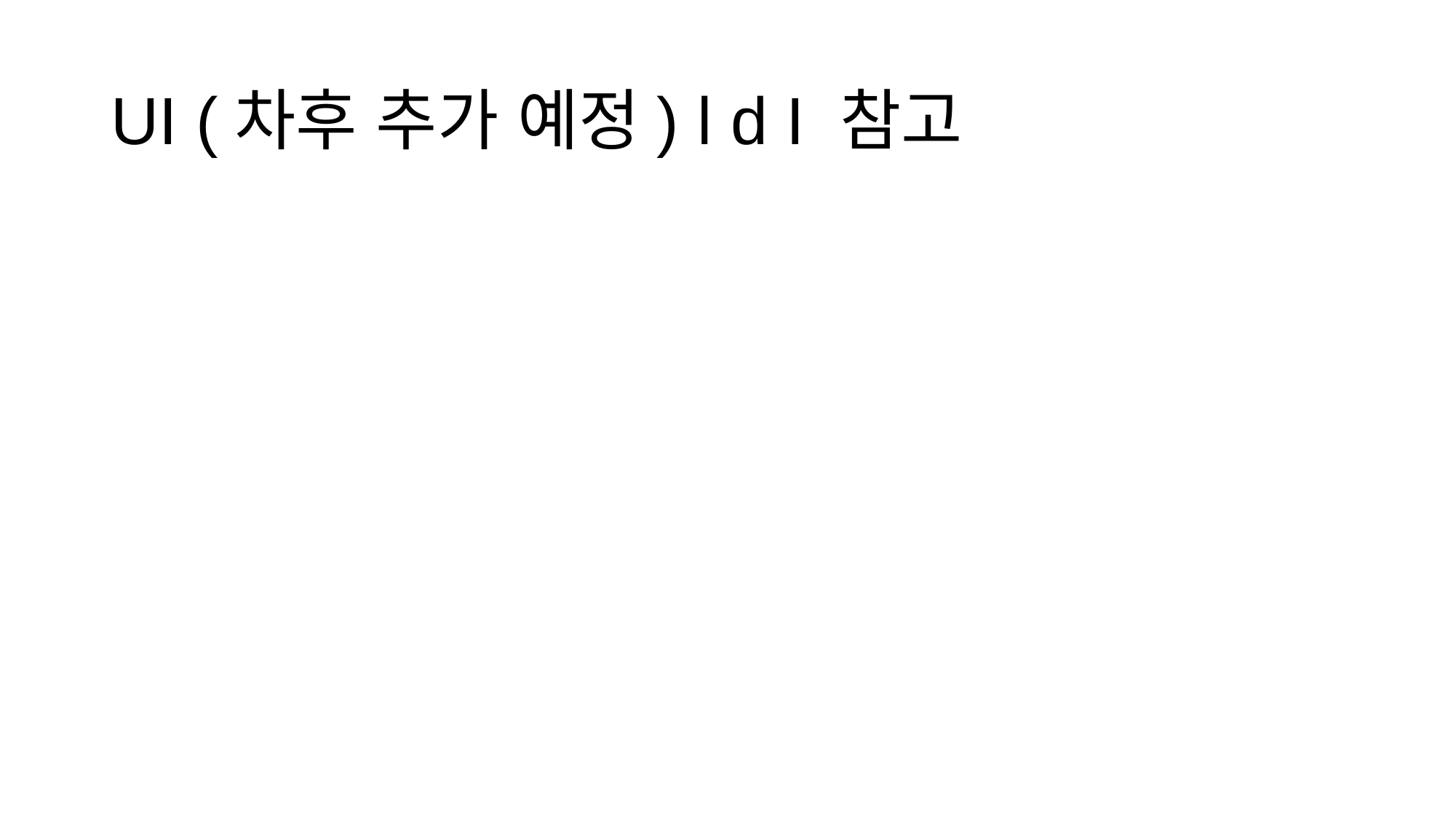

# UI (차후 추가 예정) l d I 참고